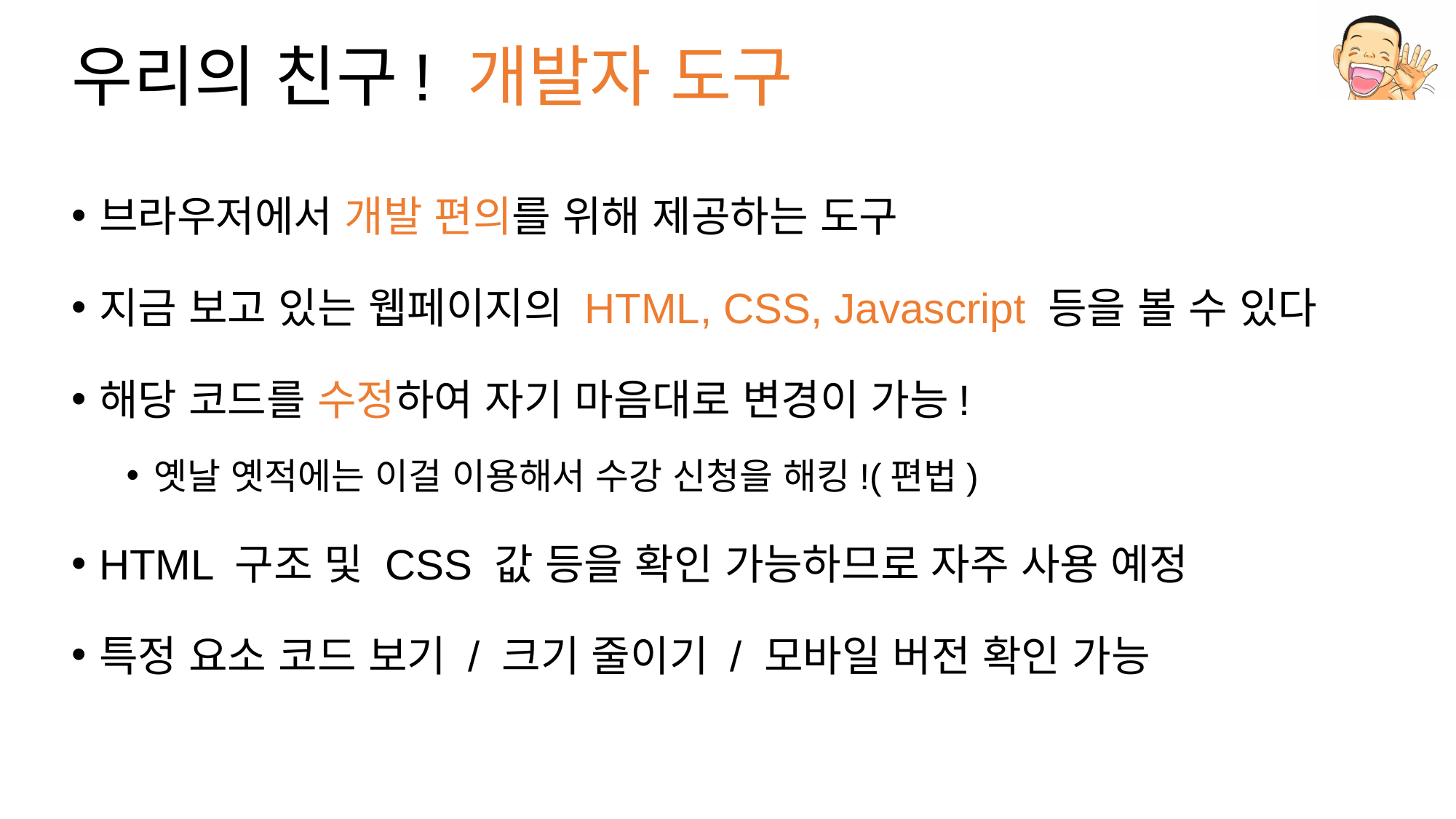

# 우리의 친구! 개발자 도구
브라우저에서 개발 편의를 위해 제공하는 도구
지금 보고 있는 웹페이지의 HTML, CSS, Javascript 등을 볼 수 있다
해당 코드를 수정하여 자기 마음대로 변경이 가능!
옛날 옛적에는 이걸 이용해서 수강 신청을 해킹!(편법)
HTML 구조 및 CSS 값 등을 확인 가능하므로 자주 사용 예정
특정 요소 코드 보기 / 크기 줄이기 / 모바일 버전 확인 가능